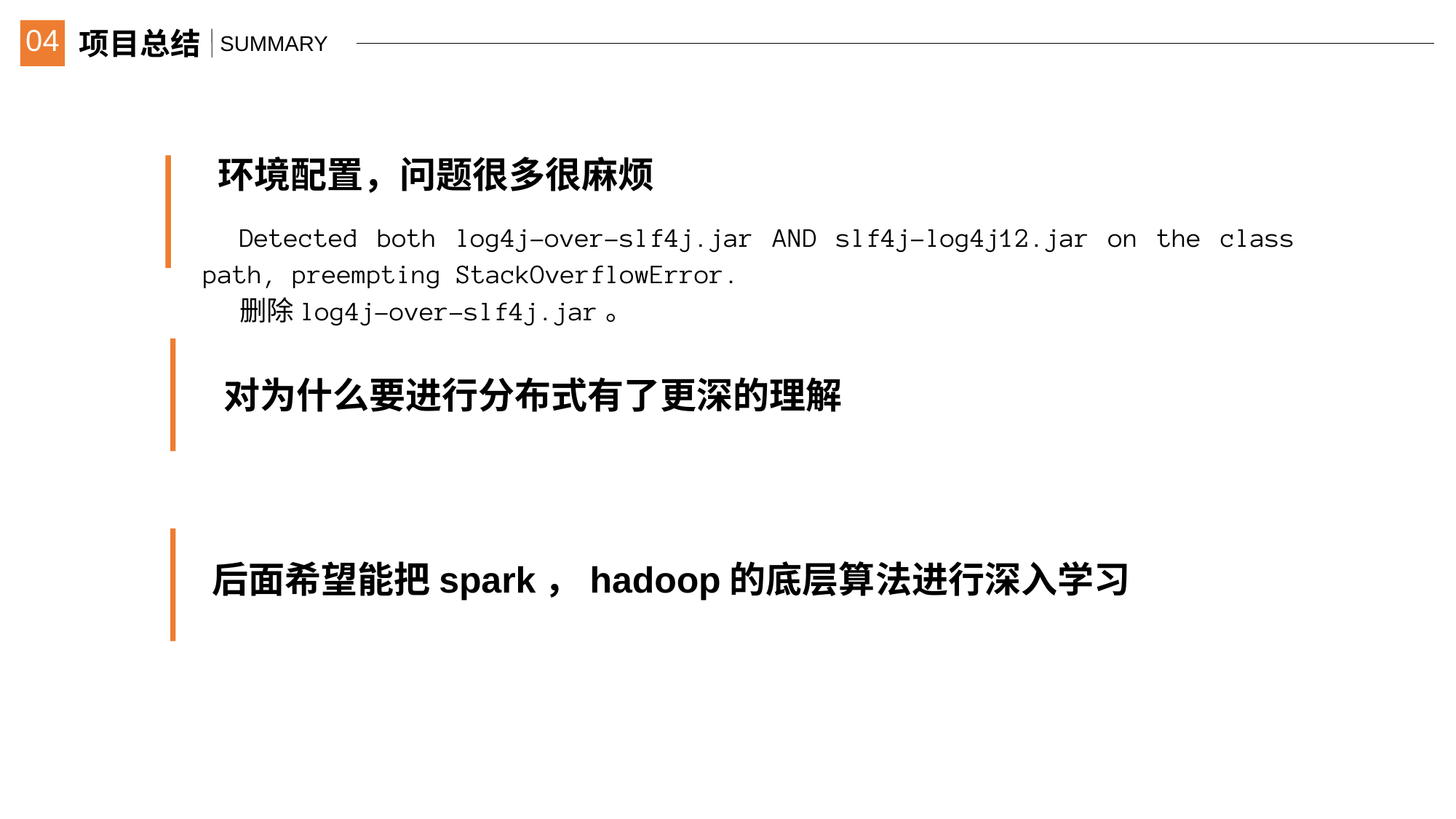

04
项目总结

SUMMARY
环境配置，问题很多很麻烦

Detected both log4j-over-slf4j.jar AND slf4j-log4j12.jar on the class path, preempting StackOverflowError.
删除log4j-over-slf4j.jar。

对为什么要进行分布式有了更深的理解

后面希望能把spark，hadoop的底层算法进行深入学习